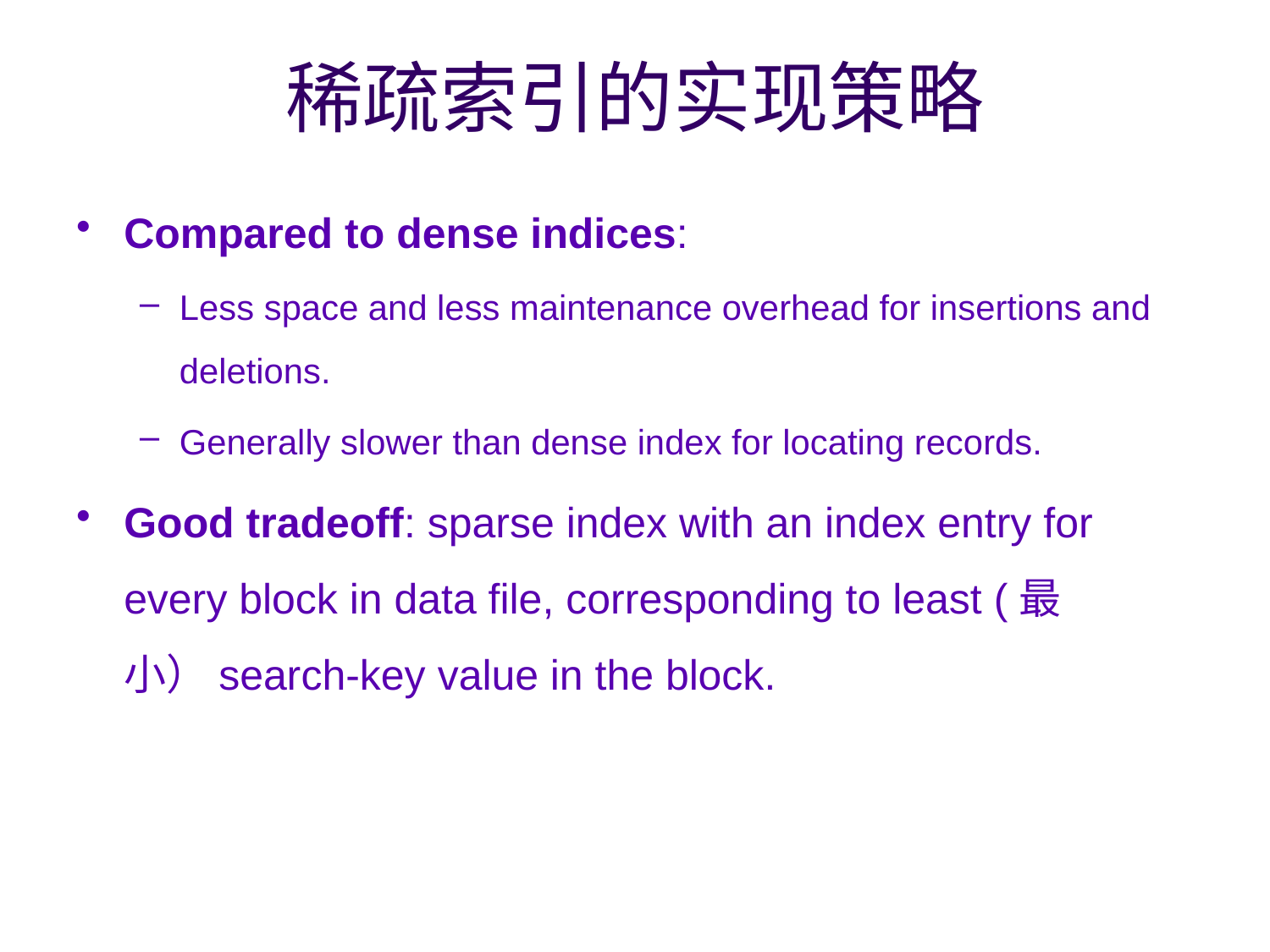

# 稀疏索引的实现策略
Compared to dense indices:
Less space and less maintenance overhead for insertions and deletions.
Generally slower than dense index for locating records.
Good tradeoff: sparse index with an index entry for every block in data file, corresponding to least (最小）search-key value in the block.